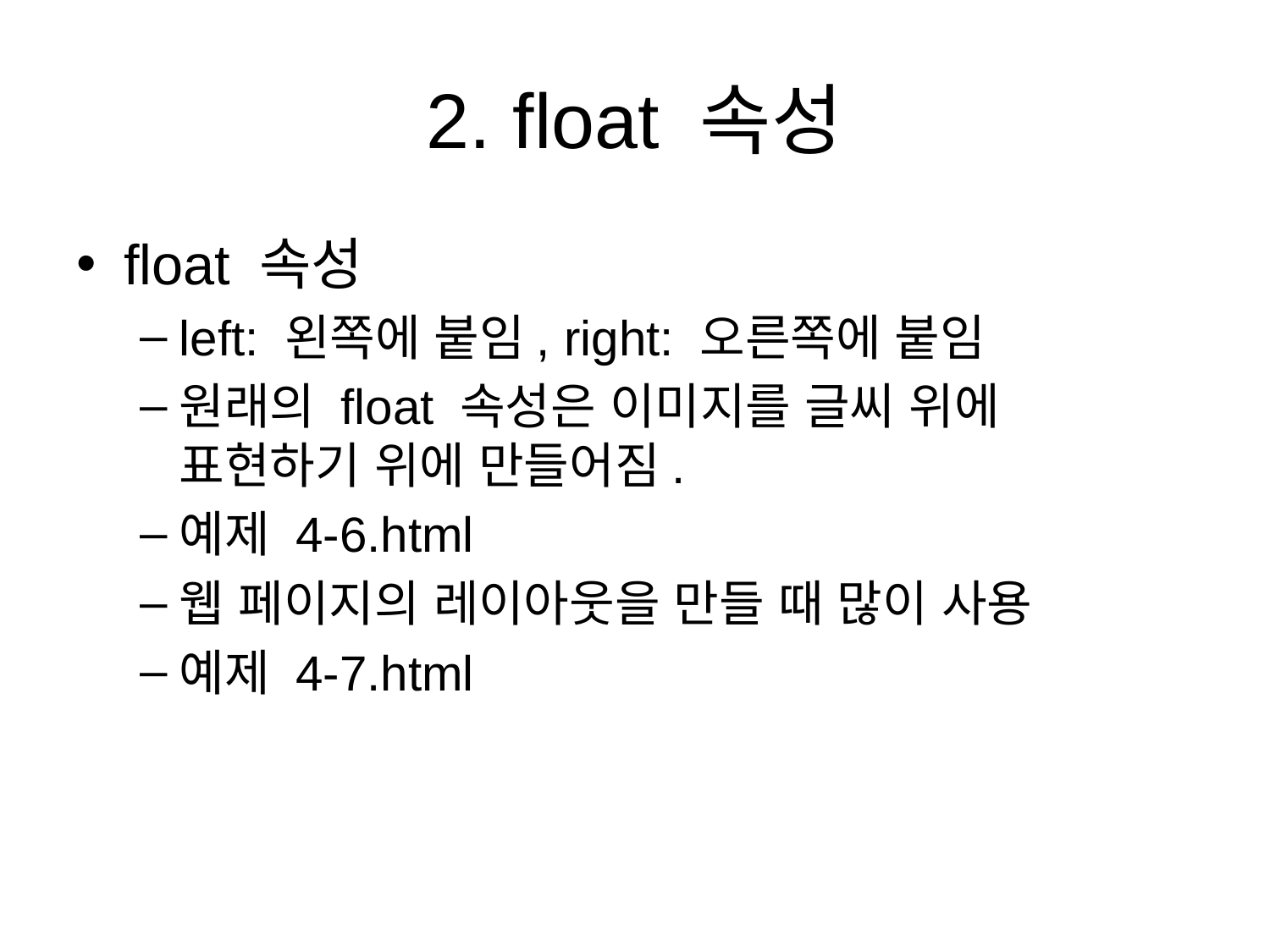

# 2. float 속성
float 속성
left: 왼쪽에 붙임, right: 오른쪽에 붙임
원래의 float 속성은 이미지를 글씨 위에 표현하기 위에 만들어짐.
예제 4-6.html
웹 페이지의 레이아웃을 만들 때 많이 사용
예제 4-7.html